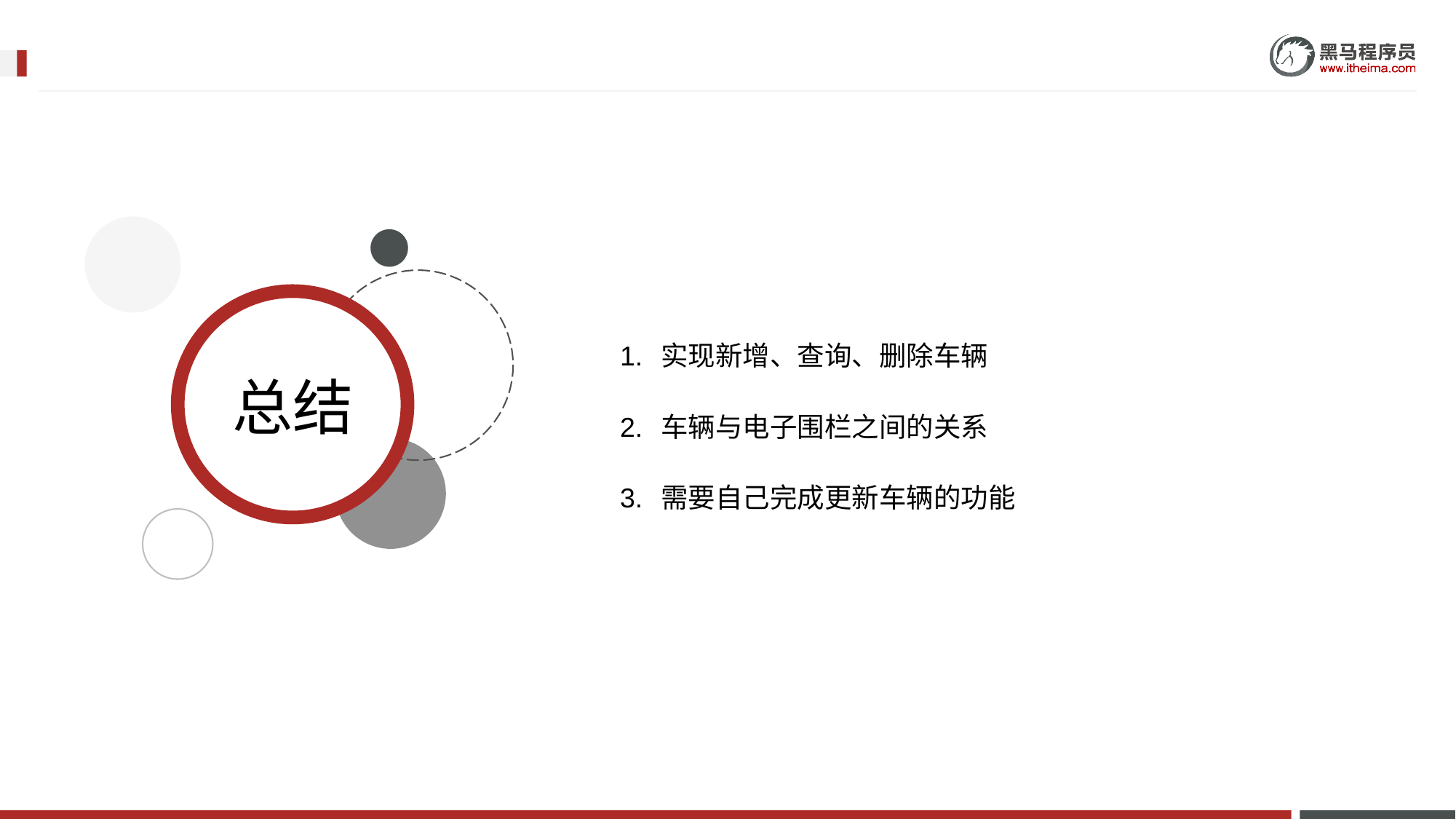

实现新增、查询、删除车辆
车辆与电子围栏之间的关系
需要自己完成更新车辆的功能